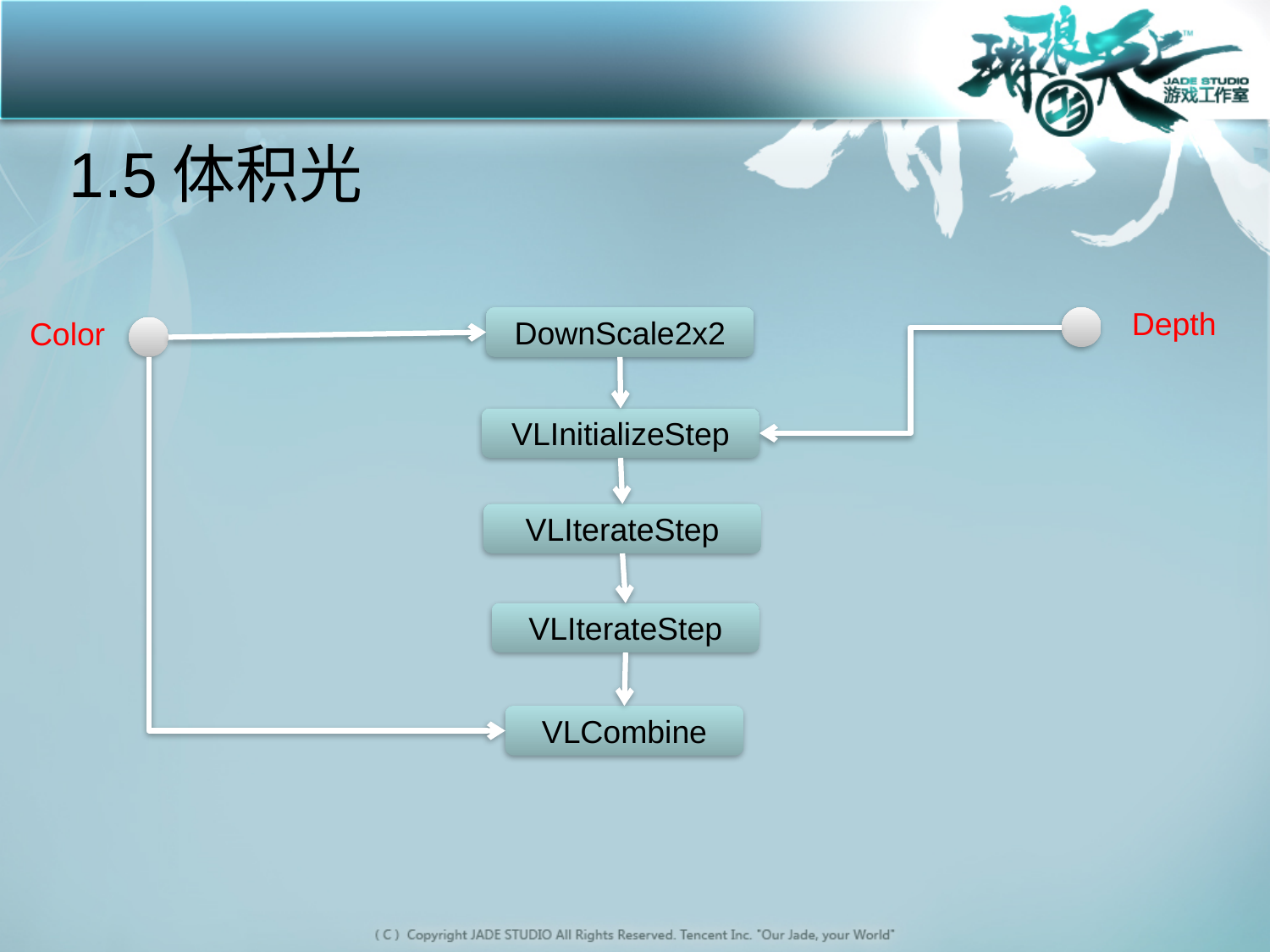

# 1.5体积光
Depth
Color
DownScale2x2

VLInitializeStep
VLIterateStep
VLIterateStep
VLCombine